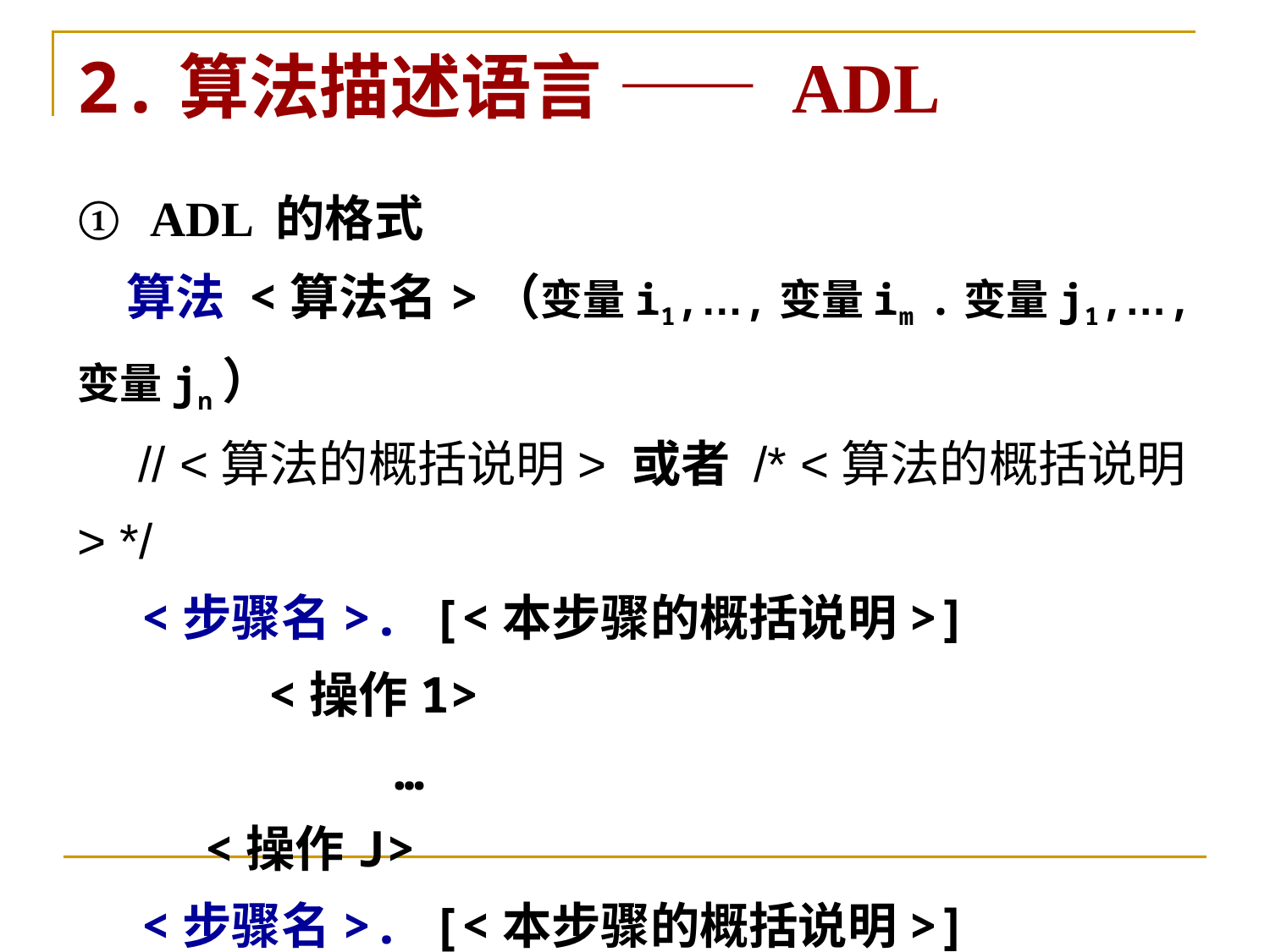

2.算法描述语言 —— ADL

① ADL 的格式
　算法 <算法名>（变量i1,…,变量im .变量j1,…,变量jn）
　// <算法的概括说明> 或者 /* <算法的概括说明> */
<步骤名>. [<本步骤的概括说明>]
	<操作1>
		…
<操作J>
<步骤名>. [<本步骤的概括说明>]
	 … … ▐